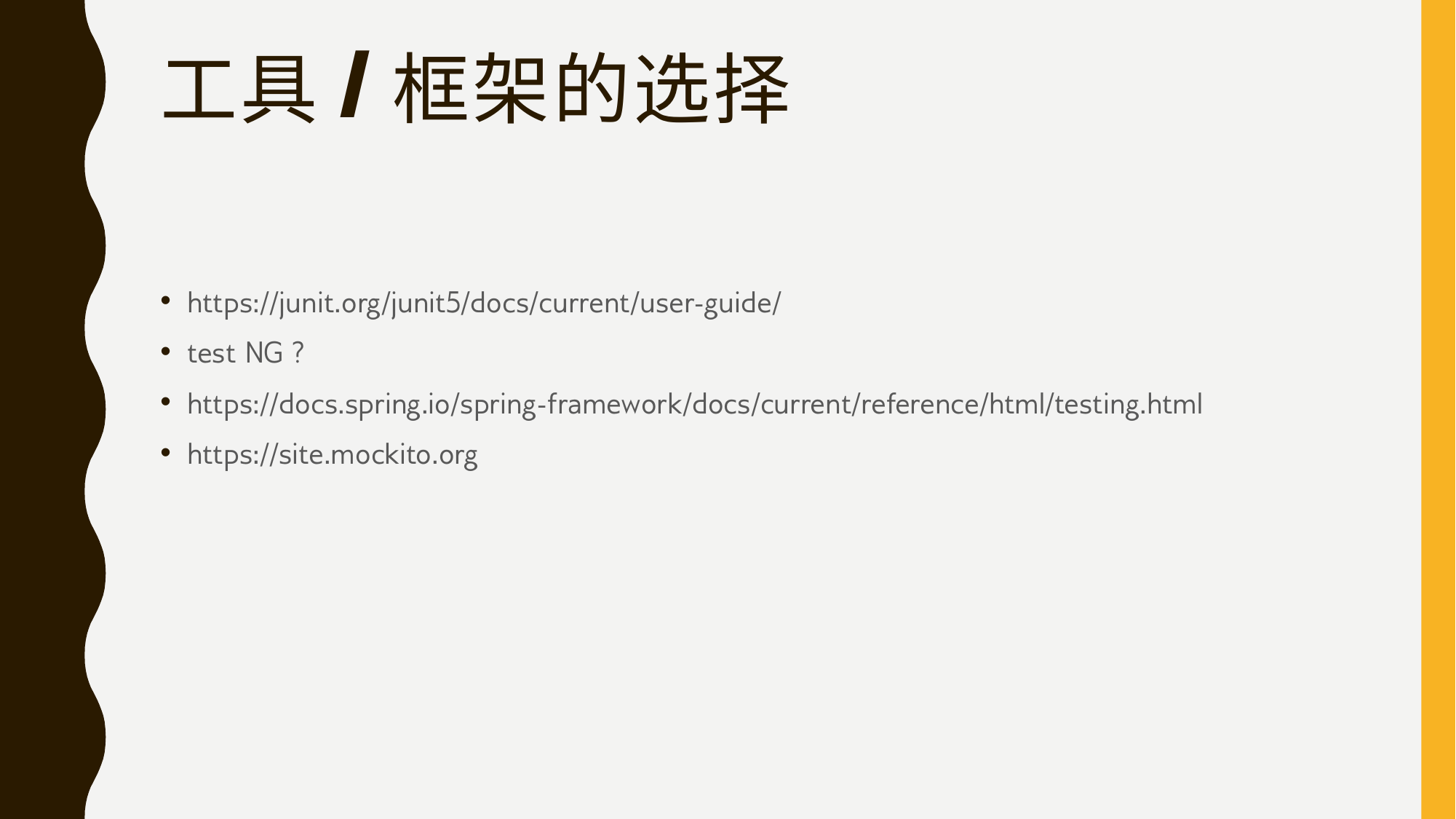

# 工具/框架的选择
https://junit.org/junit5/docs/current/user-guide/
test NG ?
https://docs.spring.io/spring-framework/docs/current/reference/html/testing.html
https://site.mockito.org